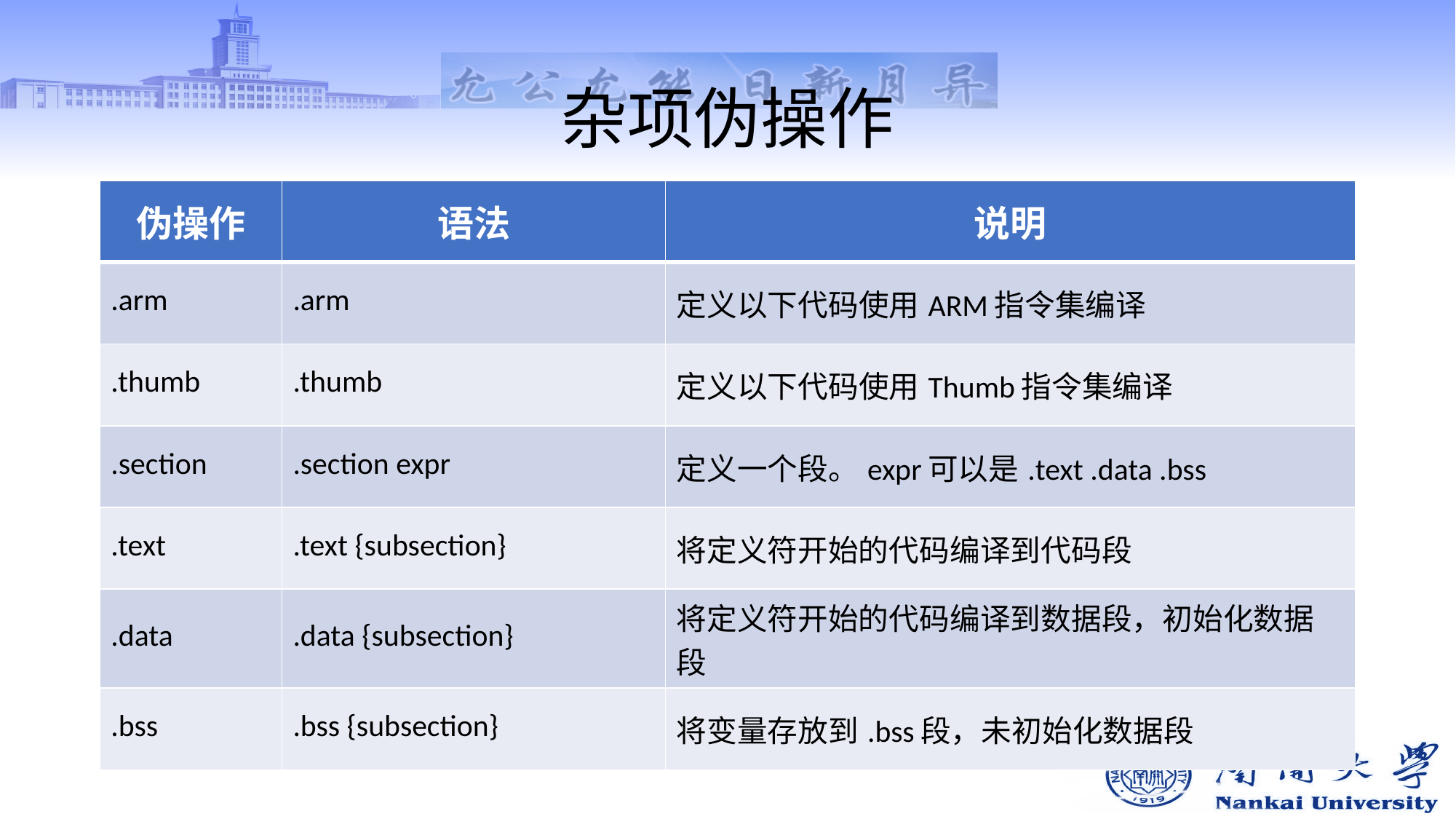

# 杂项伪操作
| 伪操作 | 语法 | 说明 |
| --- | --- | --- |
| .arm | .arm | 定义以下代码使用ARM指令集编译 |
| .thumb | .thumb | 定义以下代码使用Thumb指令集编译 |
| .section | .section expr | 定义一个段。expr可以是.text .data .bss |
| .text | .text {subsection} | 将定义符开始的代码编译到代码段 |
| .data | .data {subsection} | 将定义符开始的代码编译到数据段，初始化数据段 |
| .bss | .bss {subsection} | 将变量存放到.bss段，未初始化数据段 |